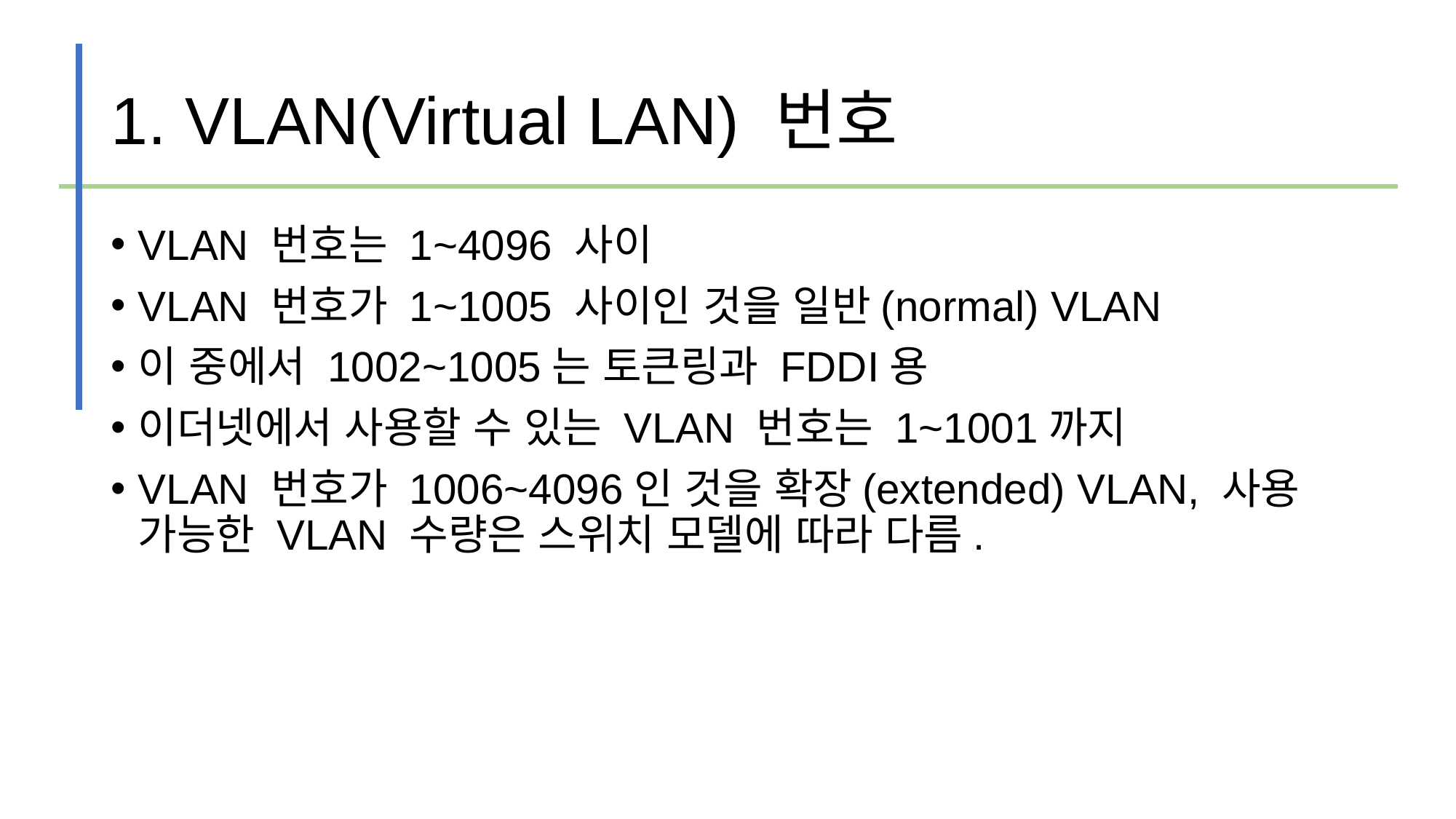

# 1. VLAN(Virtual LAN) 번호
VLAN 번호는 1~4096 사이
VLAN 번호가 1~1005 사이인 것을 일반(normal) VLAN
이 중에서 1002~1005는 토큰링과 FDDI용
이더넷에서 사용할 수 있는 VLAN 번호는 1~1001까지
VLAN 번호가 1006~4096인 것을 확장(extended) VLAN, 사용 가능한 VLAN 수량은 스위치 모델에 따라 다름.